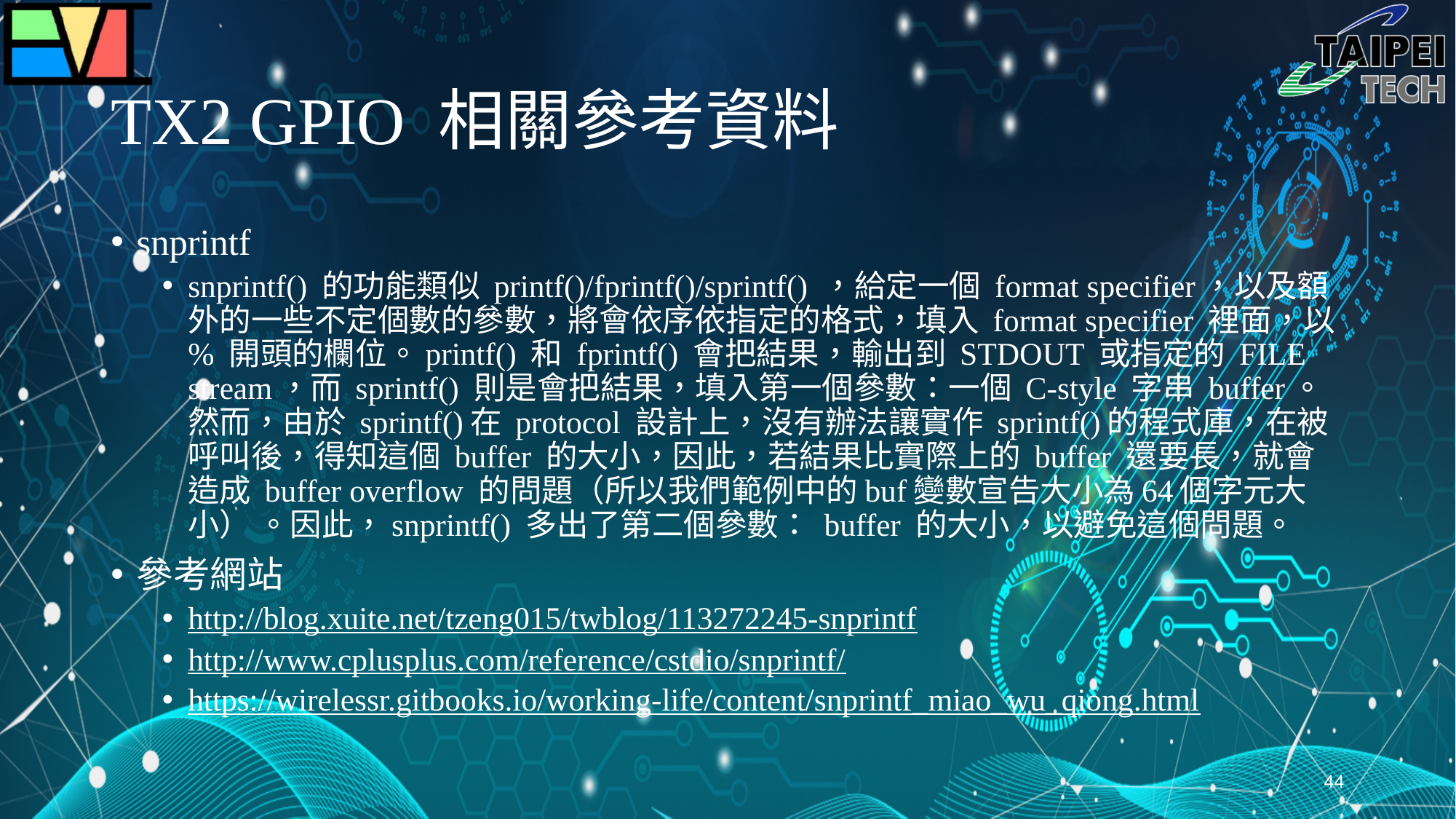

# TX2 GPIO 相關參考資料
snprintf
snprintf() 的功能類似 printf()/fprintf()/sprintf() ，給定一個 format specifier，以及額外的一些不定個數的參數，將會依序依指定的格式，填入 format specifier 裡面，以 % 開頭的欄位。printf() 和 fprintf() 會把結果，輸出到 STDOUT 或指定的 FILE stream，而 sprintf() 則是會把結果，填入第一個參數：一個 C-style 字串 buffer。然而，由於 sprintf()在 protocol 設計上，沒有辦法讓實作 sprintf()的程式庫，在被呼叫後，得知這個 buffer 的大小，因此，若結果比實際上的 buffer 還要長，就會造成 buffer overflow 的問題（所以我們範例中的buf變數宣告大小為64個字元大小） 。因此，snprintf() 多出了第二個參數： buffer 的大小，以避免這個問題。
參考網站
http://blog.xuite.net/tzeng015/twblog/113272245-snprintf
http://www.cplusplus.com/reference/cstdio/snprintf/
https://wirelessr.gitbooks.io/working-life/content/snprintf_miao_wu_qiong.html

44